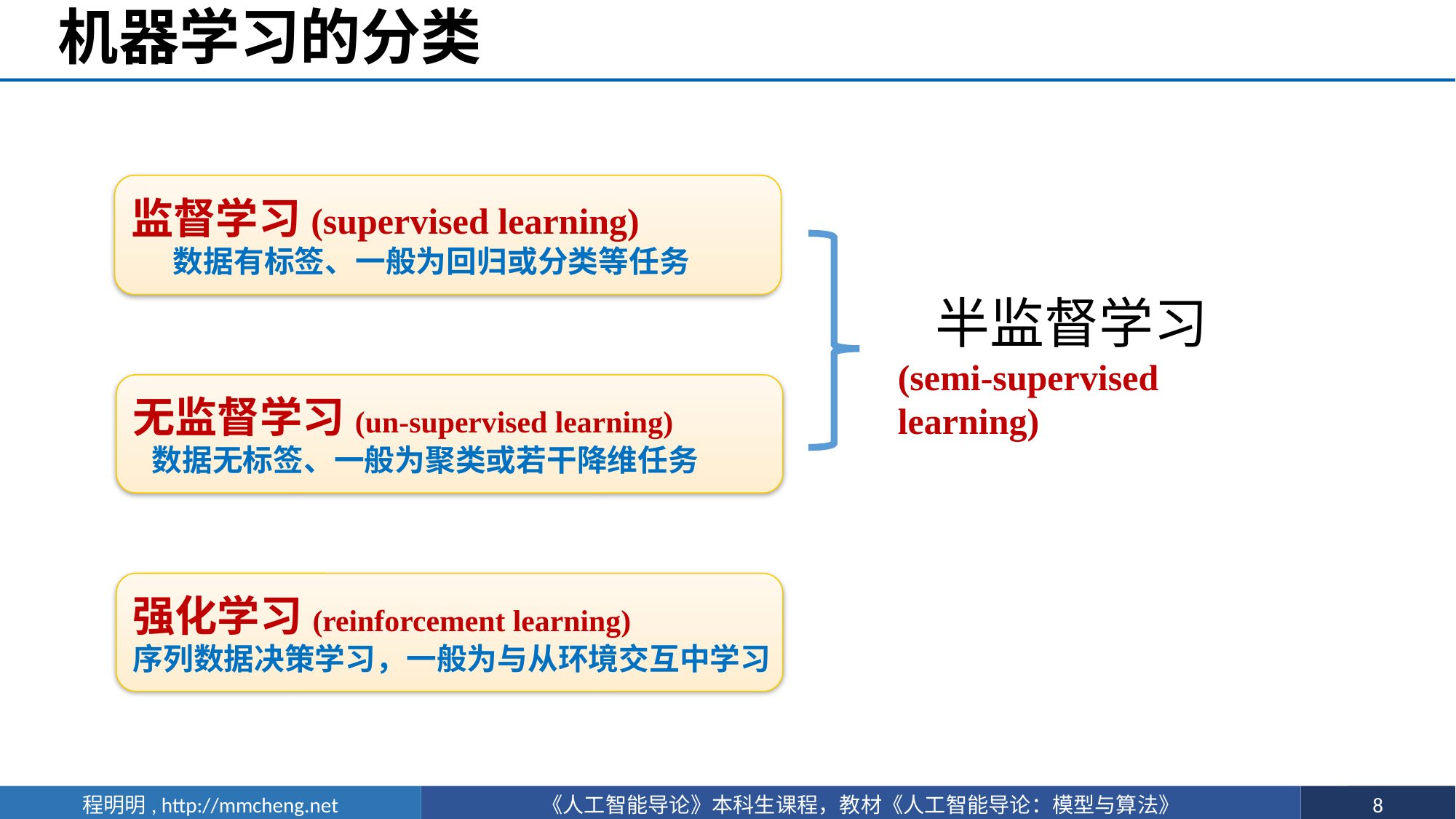

# 机器学习的分类
监督学习(supervised learning)
     数据有标签、一般为回归或分类等任务

  半监督学习
(semi-supervised learning)

无监督学习(un-supervised learning)
  数据无标签、一般为聚类或若干降维任务
强化学习(reinforcement learning)
序列数据决策学习，一般为与从环境交互中学习